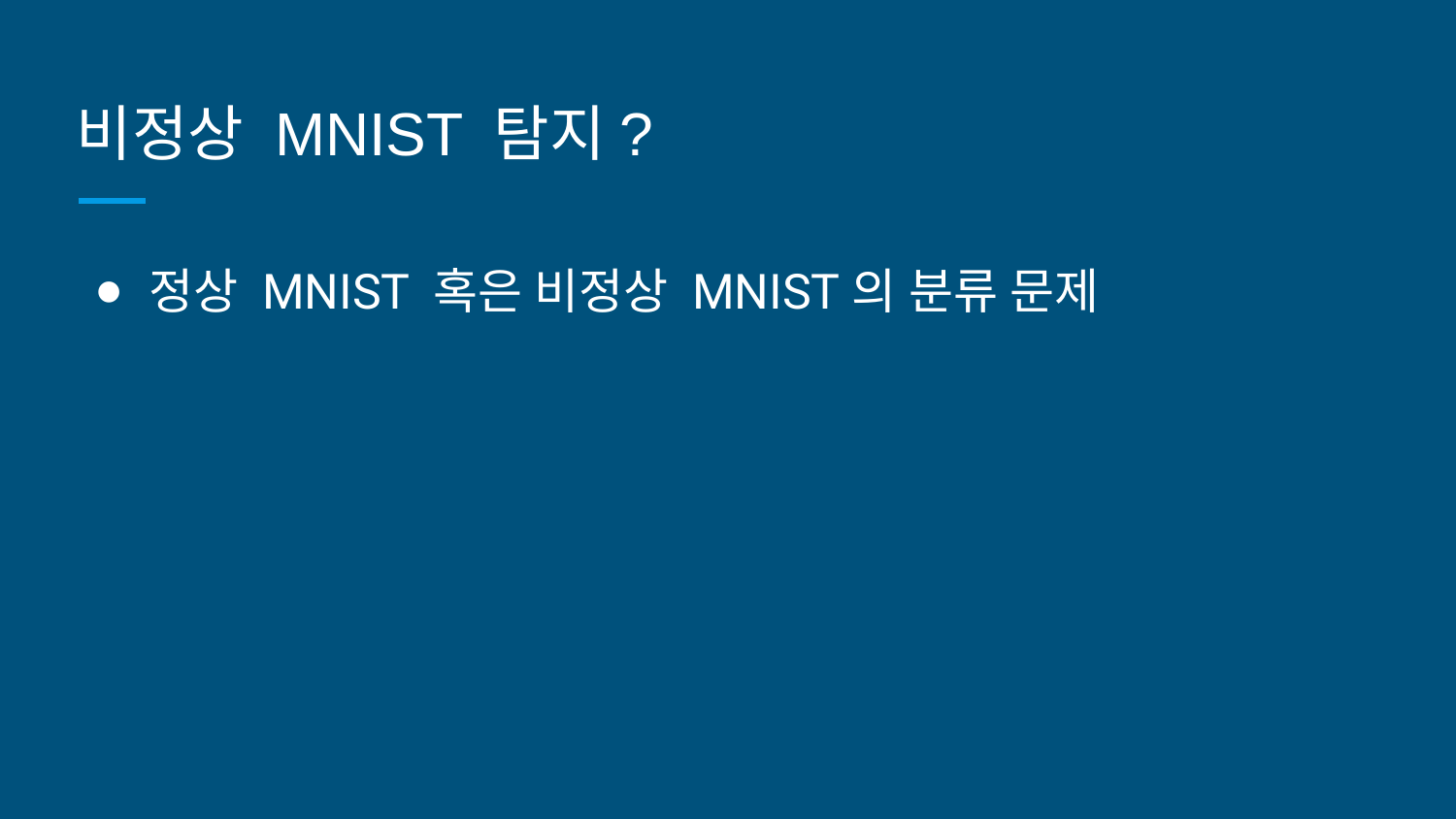

# 비정상 MNIST 탐지?
정상 MNIST 혹은 비정상 MNIST의 분류 문제